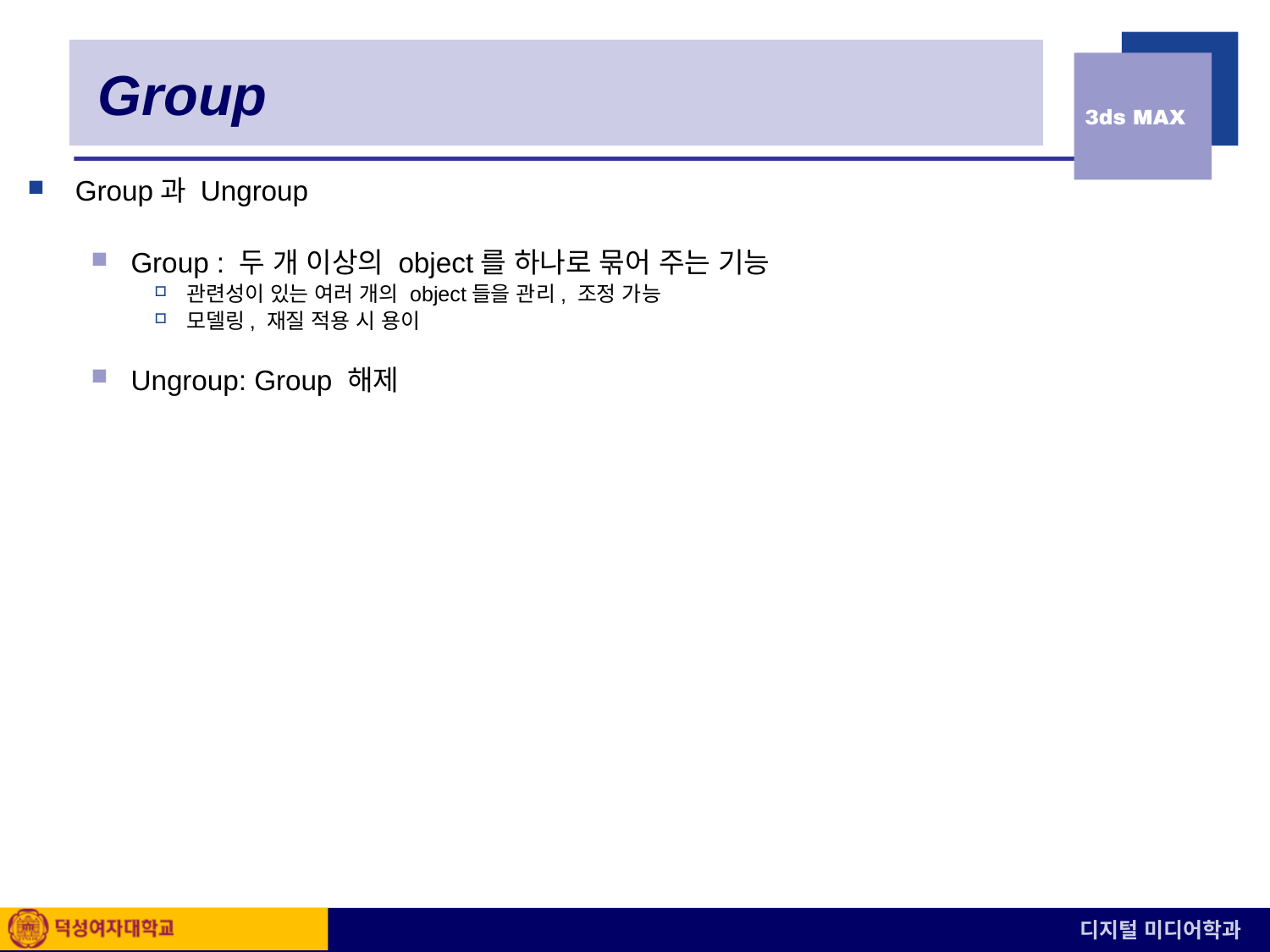

# Group
Group과 Ungroup

Group : 두 개 이상의 object를 하나로 묶어 주는 기능
관련성이 있는 여러 개의 object들을 관리, 조정 가능
모델링, 재질 적용 시 용이

Ungroup: Group 해제